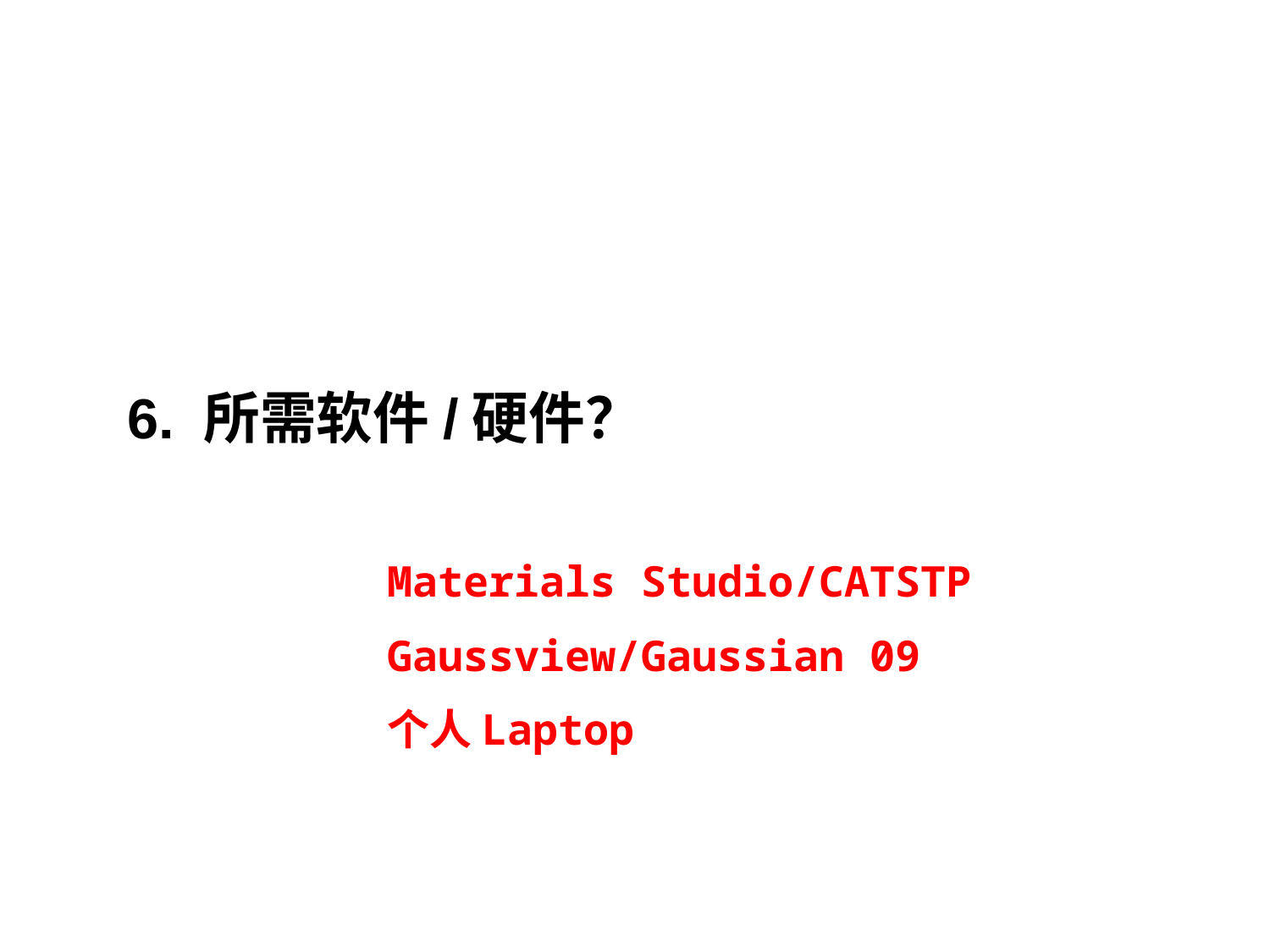

6. 所需软件/硬件？
Materials Studio/CATSTP
Gaussview/Gaussian 09
个人Laptop